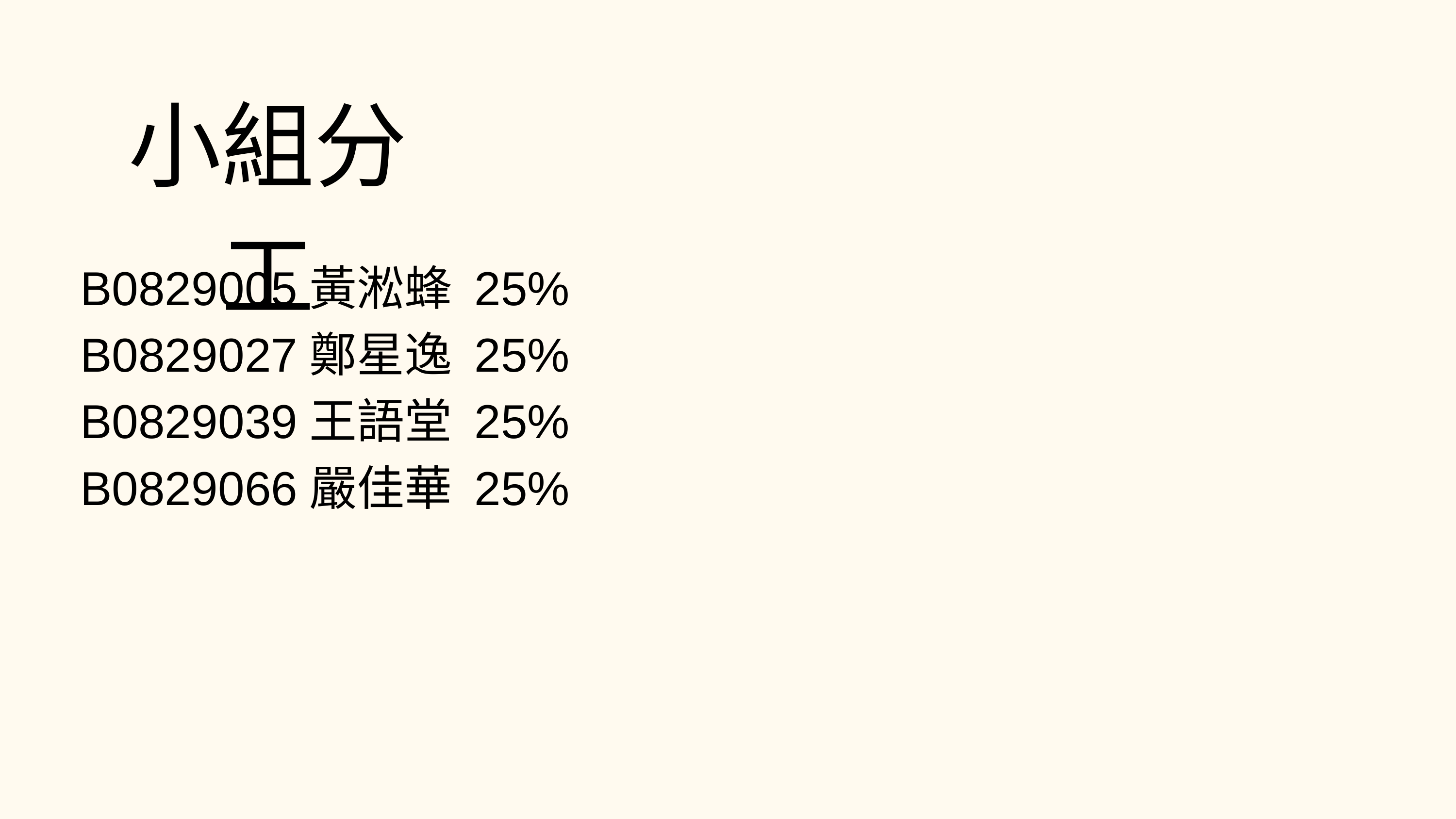

小組分工
B0829005黃淞蜂 25%
B0829027鄭星逸 25%
B0829039王語堂 25%
B0829066嚴佳華 25%